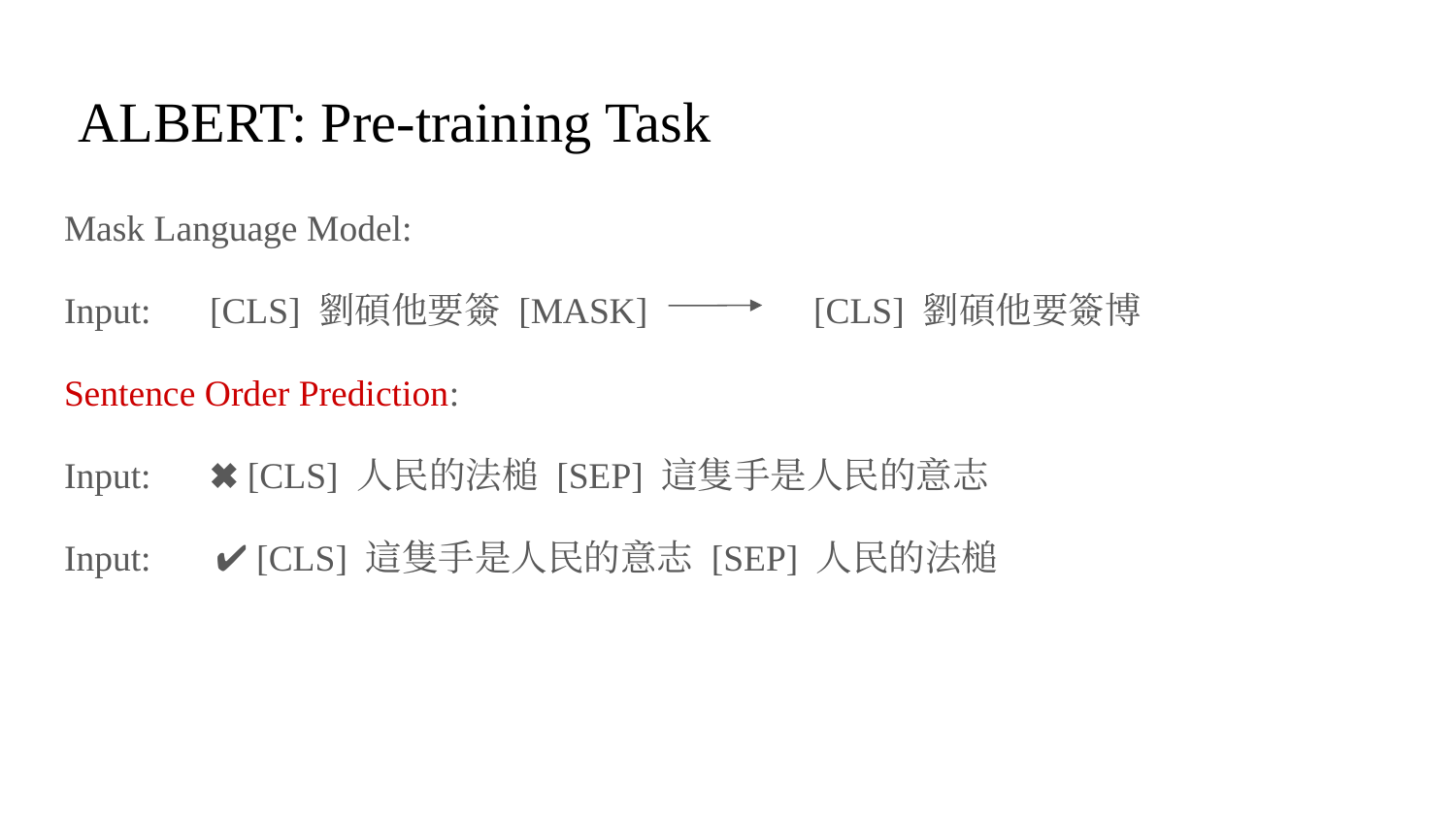

# ALBERT: Pre-training Task
Mask Language Model:
Input: 	[CLS] 劉碩他要簽 [MASK]                  [CLS] 劉碩他要簽博
Sentence Order Prediction:
Input:	✖️ [CLS] 人民的法槌 [SEP] 這隻手是人民的意志
Input:       ✔️ [CLS] 這隻手是人民的意志 [SEP] 人民的法槌